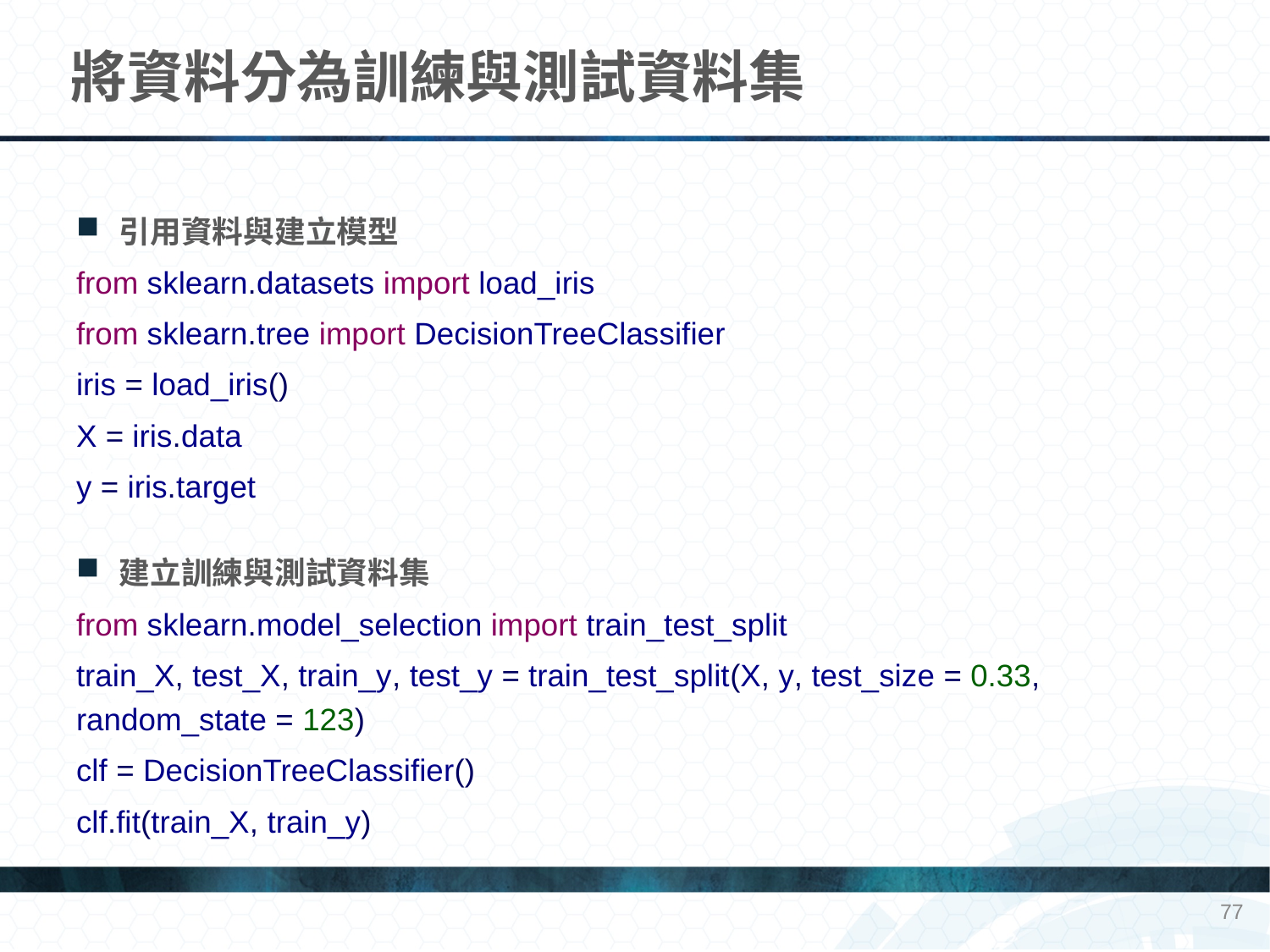

# 將資料分為訓練與測試資料集
引用資料與建立模型
from sklearn.datasets import load_iris
from sklearn.tree import DecisionTreeClassifier
iris = load_iris()
X = iris.data
y = iris.target

建立訓練與測試資料集
from sklearn.model_selection import train_test_split
train_X, test_X, train_y, test_y = train_test_split(X, y, test_size = 0.33, random_state = 123)
clf = DecisionTreeClassifier()
clf.fit(train_X, train_y)
77